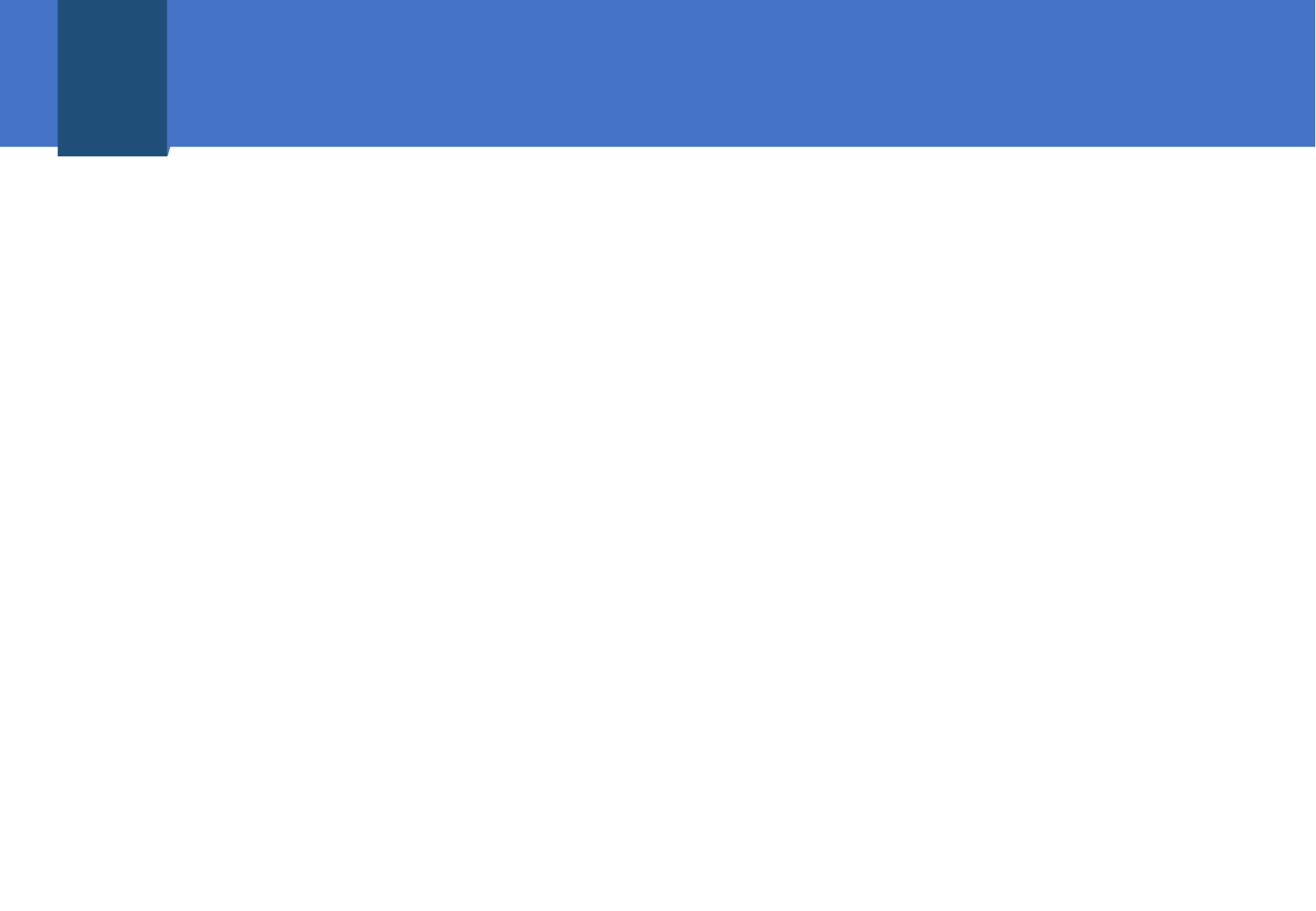

4
사이트 추가 구현
 추가 구현 영역